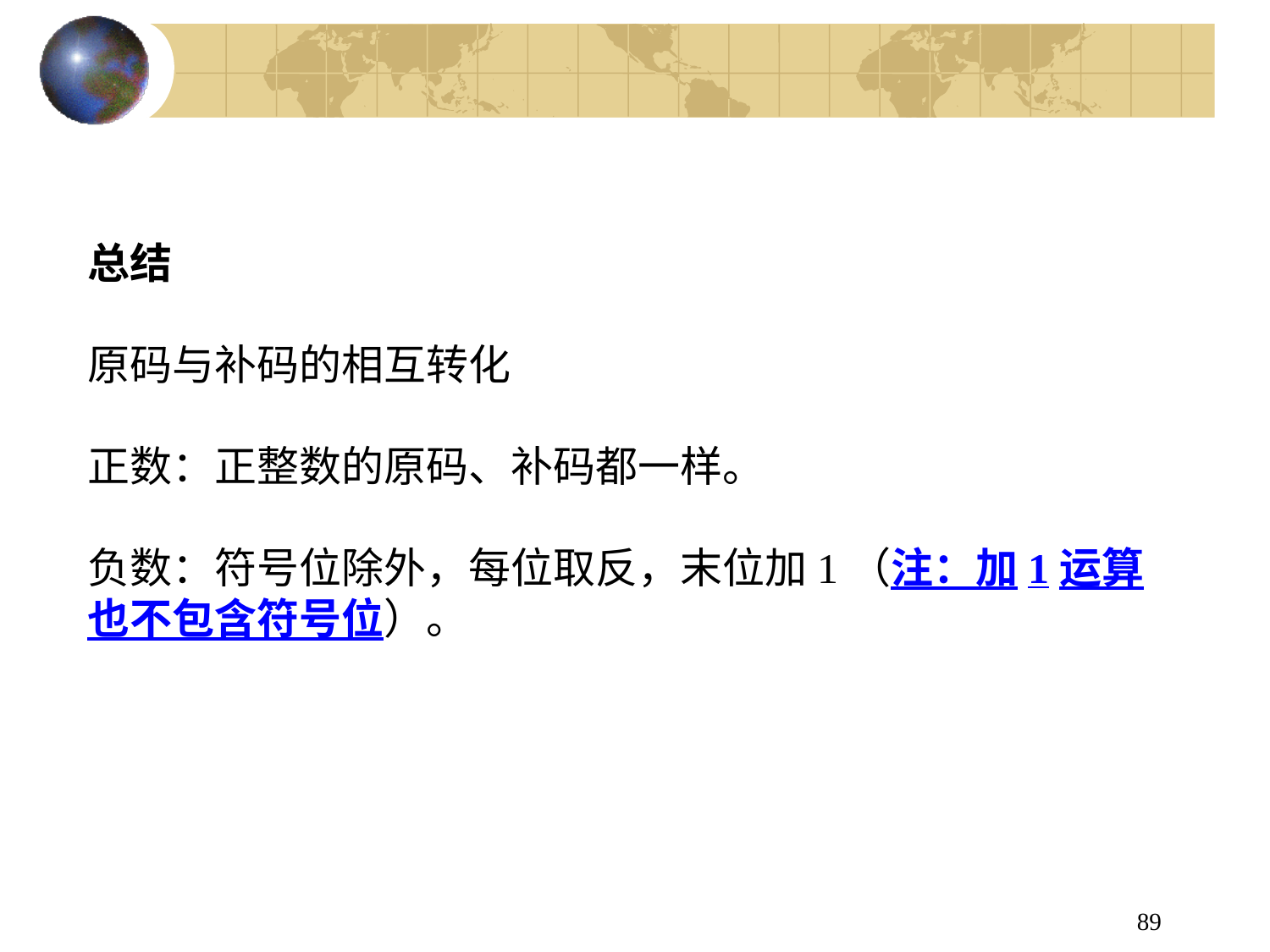

总结

原码与补码的相互转化

正数：正整数的原码、补码都一样。

负数：符号位除外，每位取反，末位加1（注：加1运算也不包含符号位）。

89